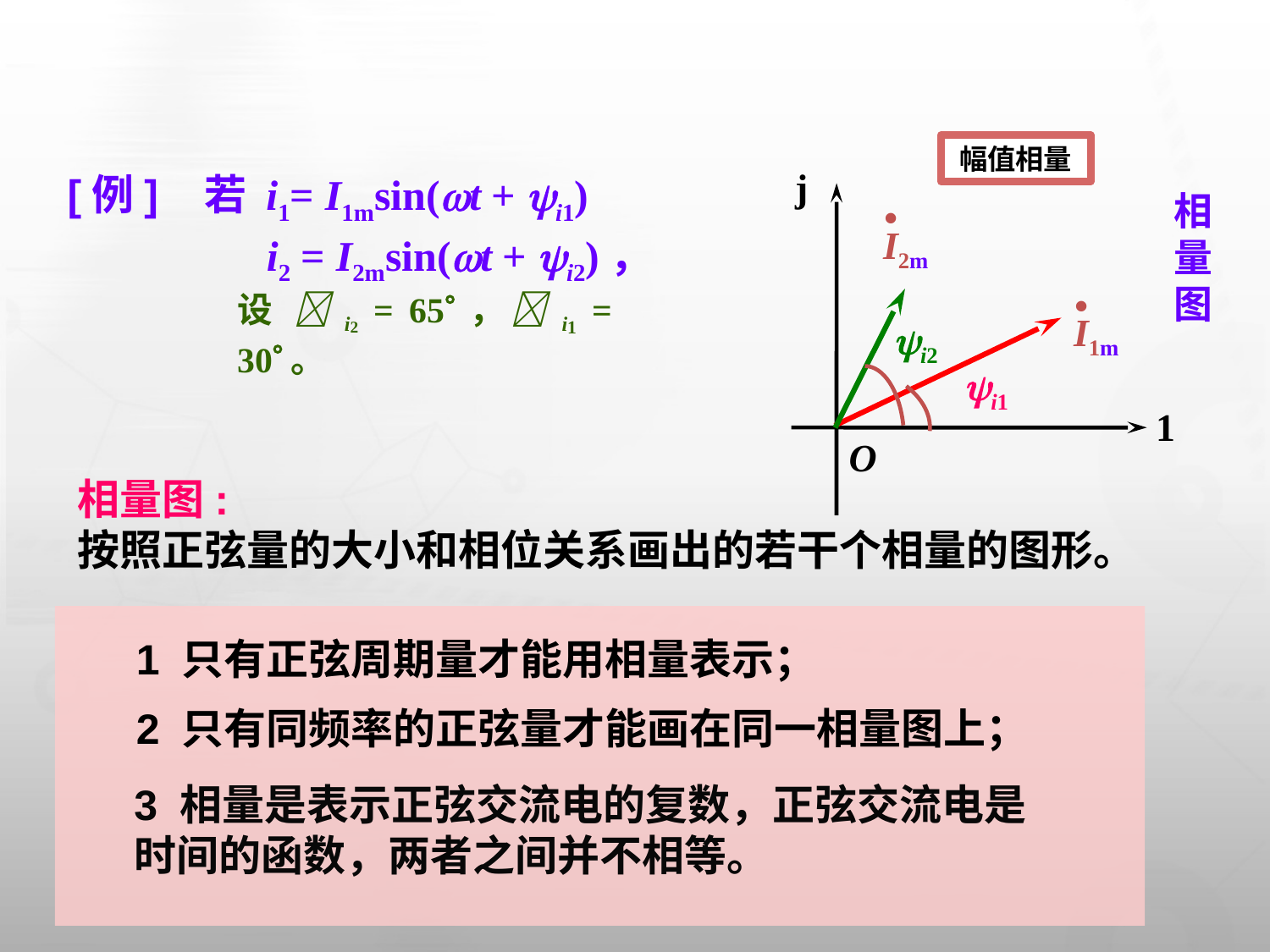

幅值相量
j

1
O

[例]   若 i1= I1msin(ωt + ψi1)
 　　　　i2 = I2msin(ωt + ψi2)，
相
量
图
•
I2m
•
I1m
设 ψi2 = 65°，ψi1 = 30°。
ψi2

ψi1

相量图:
按照正弦量的大小和相位关系画出的若干个相量的图形。

1 只有正弦周期量才能用相量表示；
2 只有同频率的正弦量才能画在同一相量图上；
3 相量是表示正弦交流电的复数，正弦交流电是
时间的函数，两者之间并不相等。